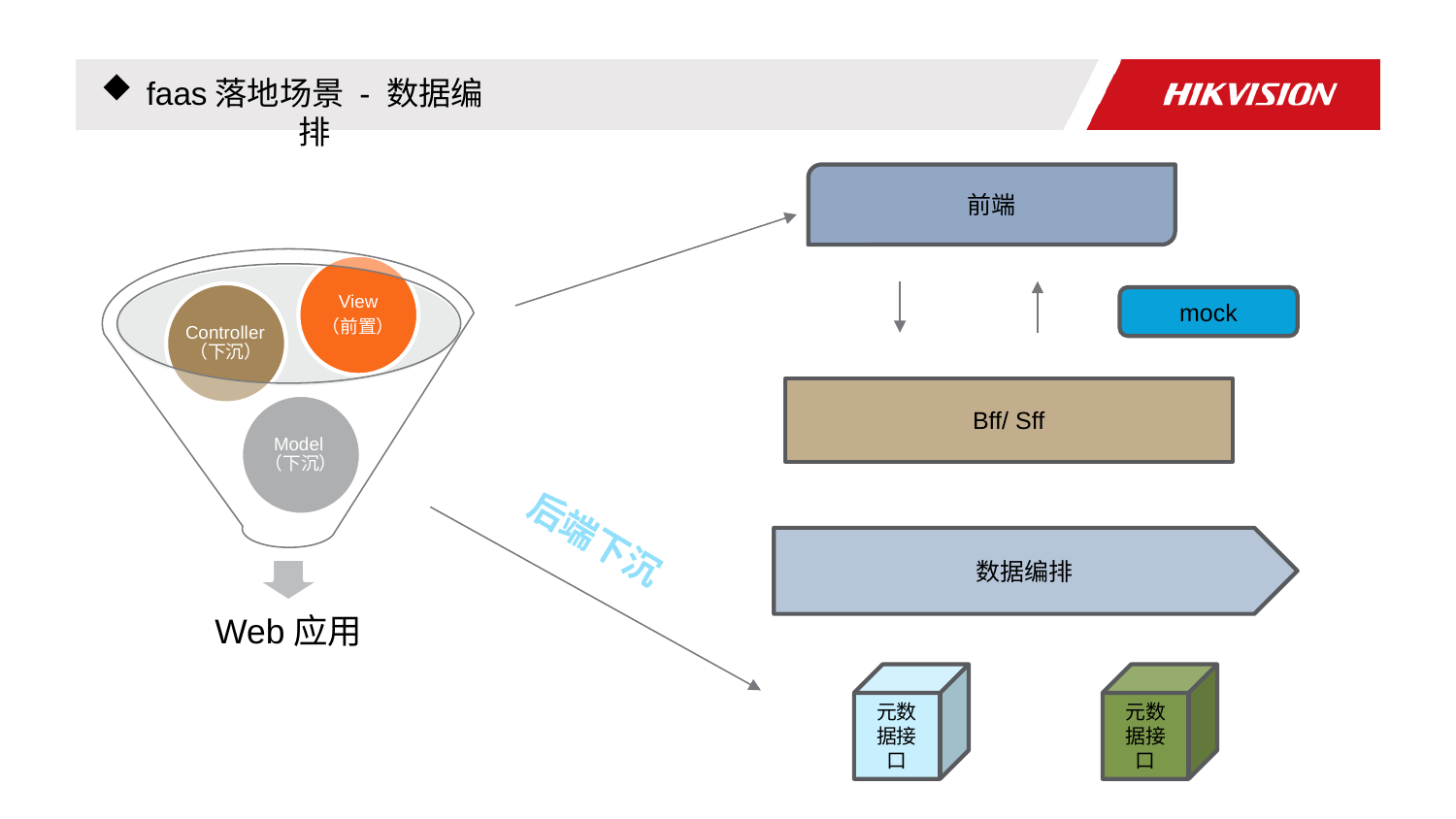

faas落地场景 - 数据编排
前端
Web应用
Model（下沉）
Controller（下沉）
View
（前置）
mock
Bff/ Sff
后端下沉
数据编排
元数据接口
元数据接口